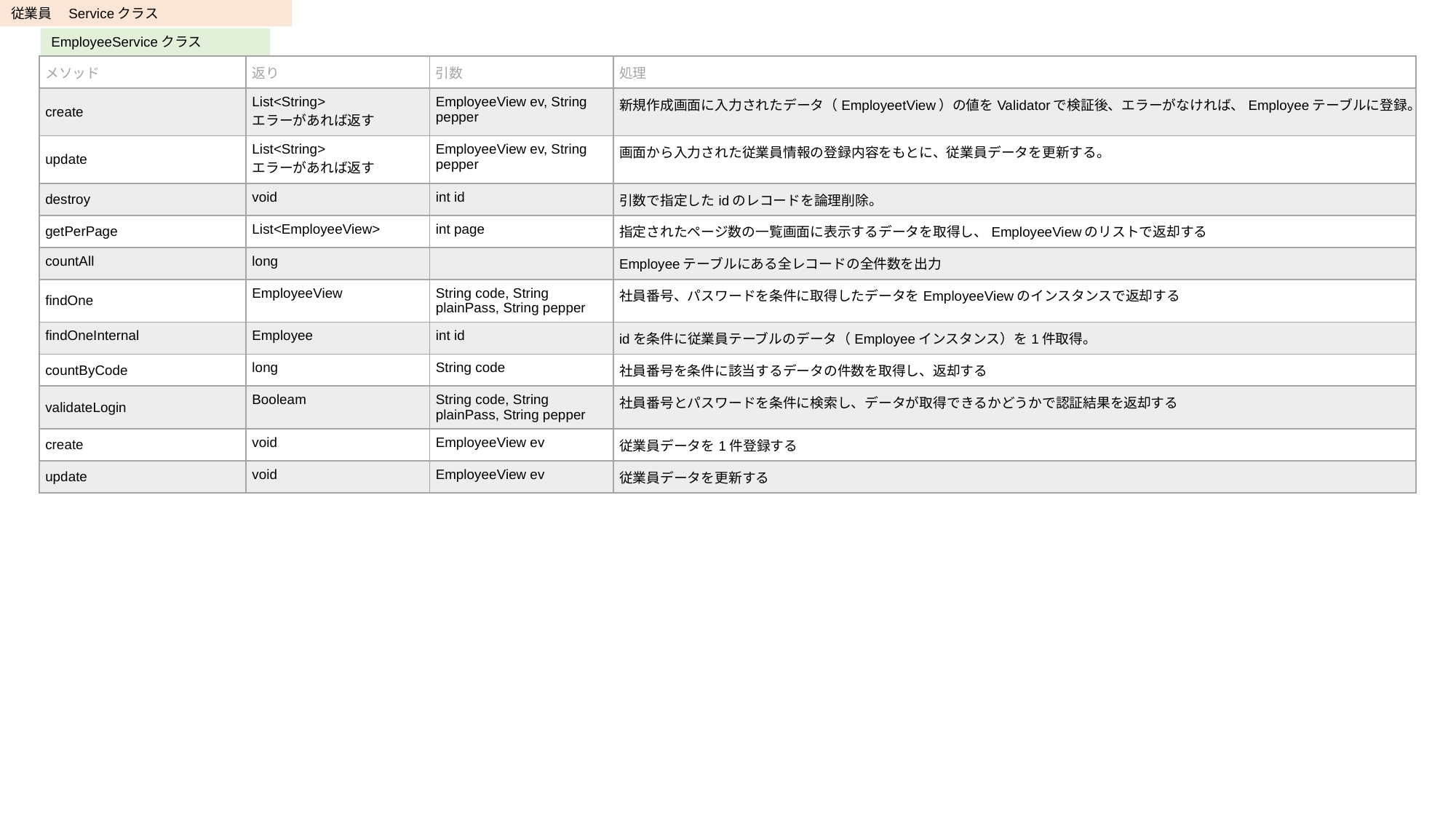

従業員　Serviceクラス
EmployeeServiceクラス
| メソッド | 返り | 引数 | 処理 |
| --- | --- | --- | --- |
| create | List<String> エラーがあれば返す | EmployeeView ev, String pepper | 新規作成画面に入力されたデータ（EmployeetView）の値をValidatorで検証後、エラーがなければ、Employeeテーブルに登録。 |
| update | List<String> エラーがあれば返す | EmployeeView ev, String pepper | 画面から入力された従業員情報の登録内容をもとに、従業員データを更新する。 |
| destroy | void | int id | 引数で指定したidのレコードを論理削除。 |
| getPerPage | List<EmployeeView> | int page | 指定されたページ数の一覧画面に表示するデータを取得し、EmployeeViewのリストで返却する |
| countAll | long |  | Employeeテーブルにある全レコードの全件数を出力 |
| findOne | EmployeeView | String code, String plainPass, String pepper | 社員番号、パスワードを条件に取得したデータをEmployeeViewのインスタンスで返却する |
| findOneInternal | Employee | int id | idを条件に従業員テーブルのデータ（Employeeインスタンス）を1件取得。 |
| countByCode | long | String code | 社員番号を条件に該当するデータの件数を取得し、返却する |
| validateLogin | Booleam | String code, String plainPass, String pepper | 社員番号とパスワードを条件に検索し、データが取得できるかどうかで認証結果を返却する |
| create | void | EmployeeView ev | 従業員データを1件登録する |
| update | void | EmployeeView ev | 従業員データを更新する |